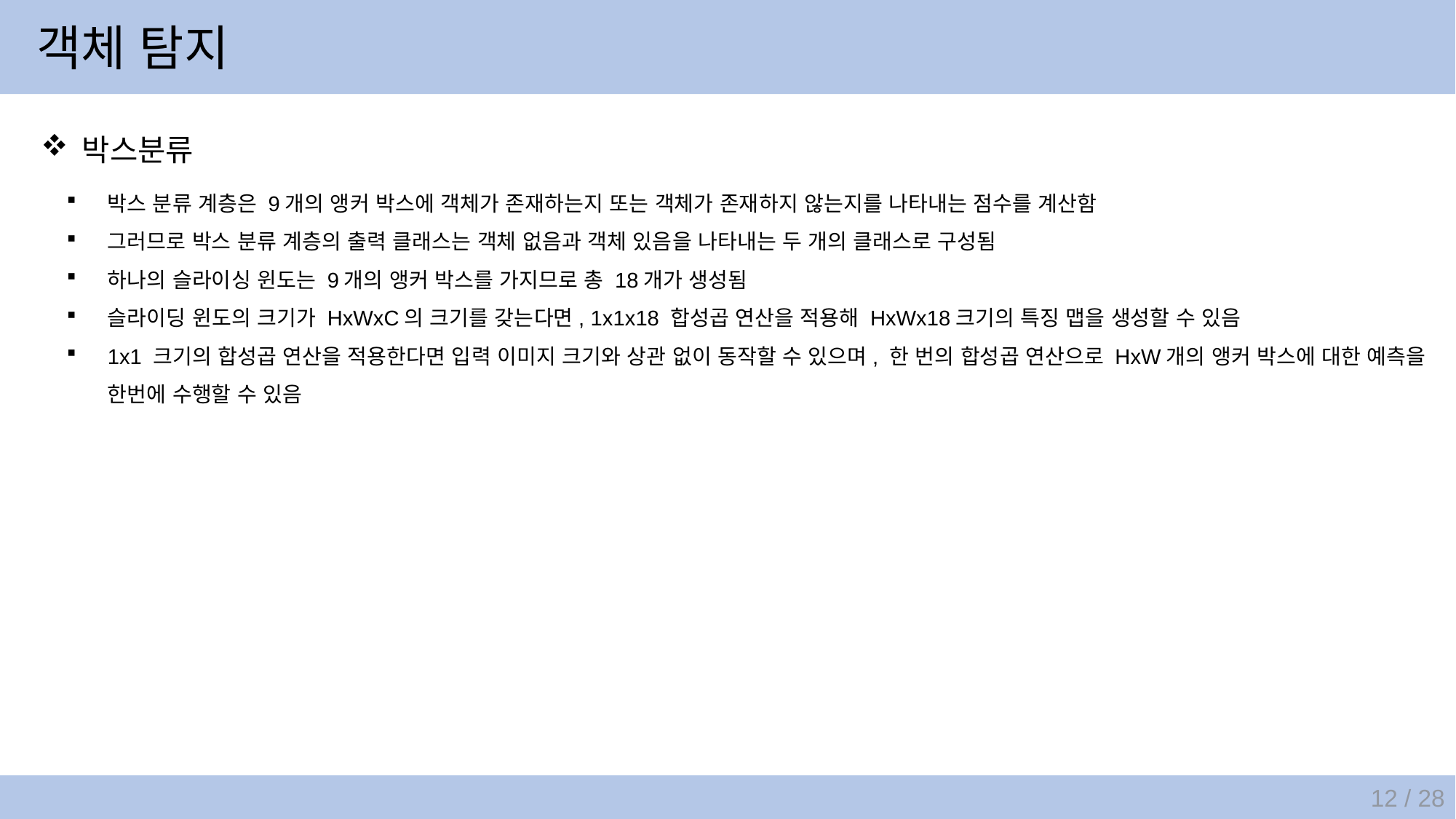

객체 탐지
박스분류
박스 분류 계층은 9개의 앵커 박스에 객체가 존재하는지 또는 객체가 존재하지 않는지를 나타내는 점수를 계산함
그러므로 박스 분류 계층의 출력 클래스는 객체 없음과 객체 있음을 나타내는 두 개의 클래스로 구성됨
하나의 슬라이싱 윈도는 9개의 앵커 박스를 가지므로 총 18개가 생성됨
슬라이딩 윈도의 크기가 HxWxC의 크기를 갖는다면, 1x1x18 합성곱 연산을 적용해 HxWx18크기의 특징 맵을 생성할 수 있음
1x1 크기의 합성곱 연산을 적용한다면 입력 이미지 크기와 상관 없이 동작할 수 있으며, 한 번의 합성곱 연산으로 HxW개의 앵커 박스에 대한 예측을
한번에 수행할 수 있음

12 / 28